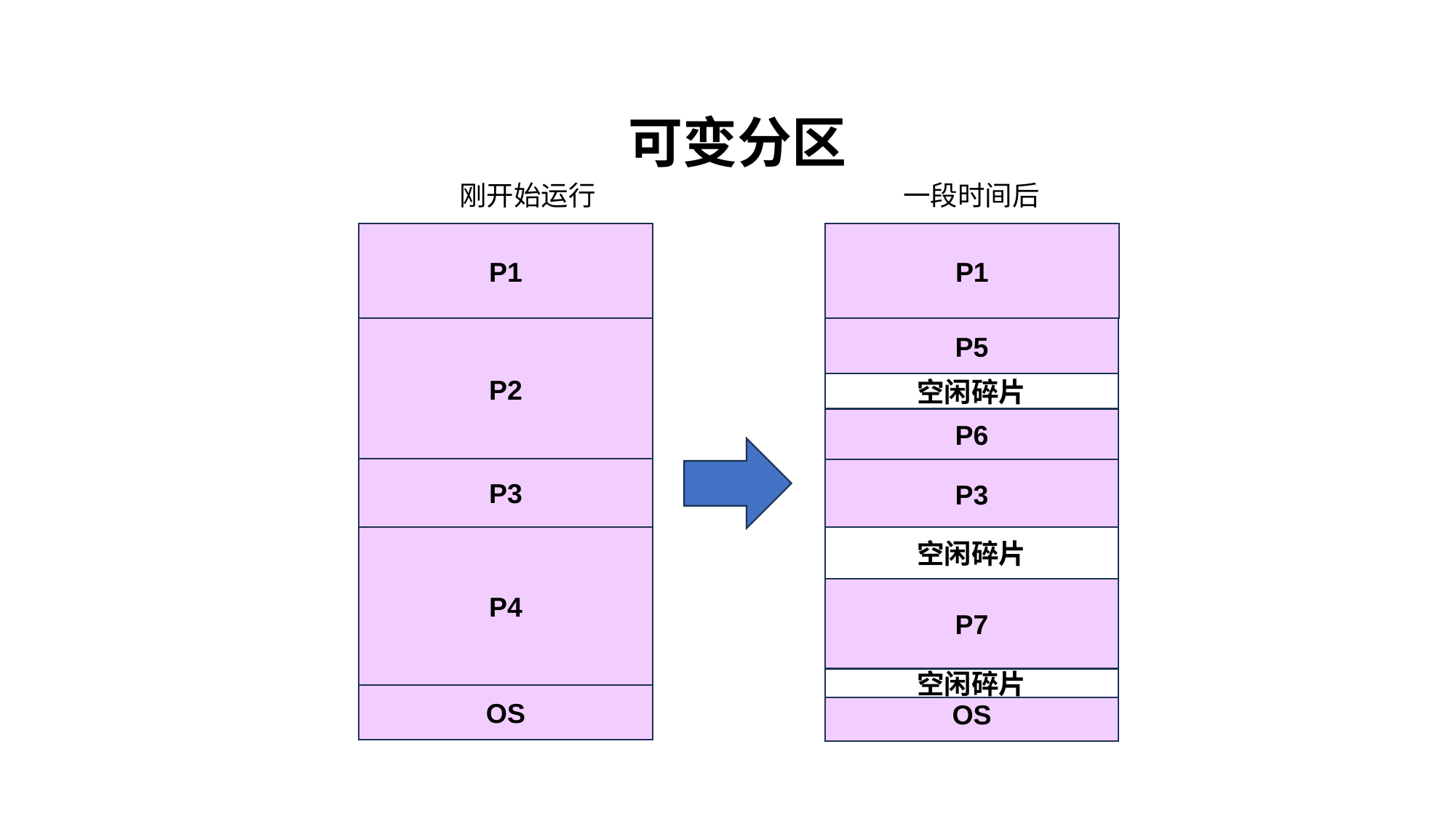

可变分区
刚开始运行
一段时间后
P1
OS
P1
P5
P2
空闲碎片
P6

P3
P3
P4
空闲碎片
P7
空闲碎片
OS